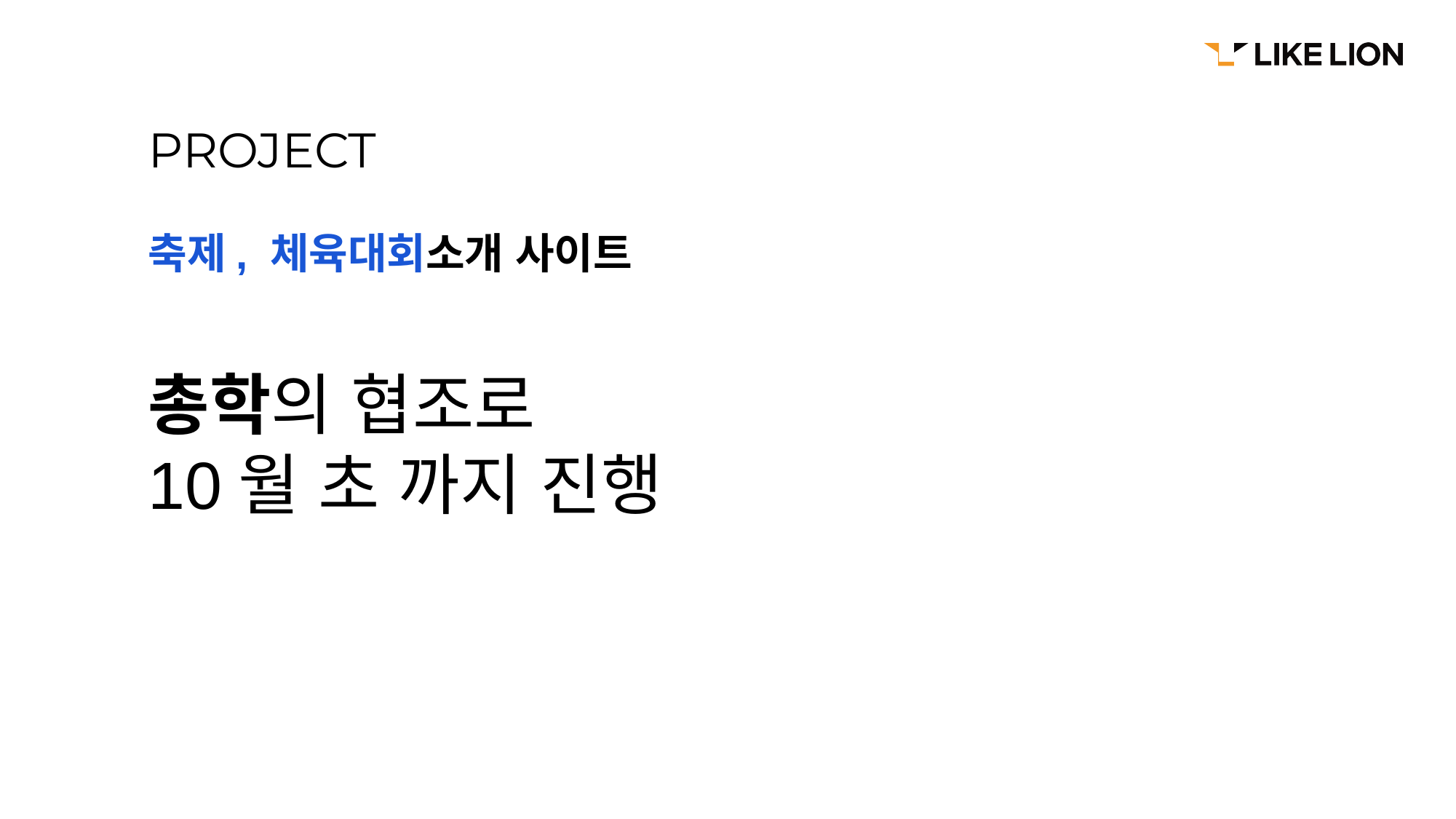

PROJECT

축제, 체육대회소개 사이트
총학의 협조로
10월 초 까지 진행